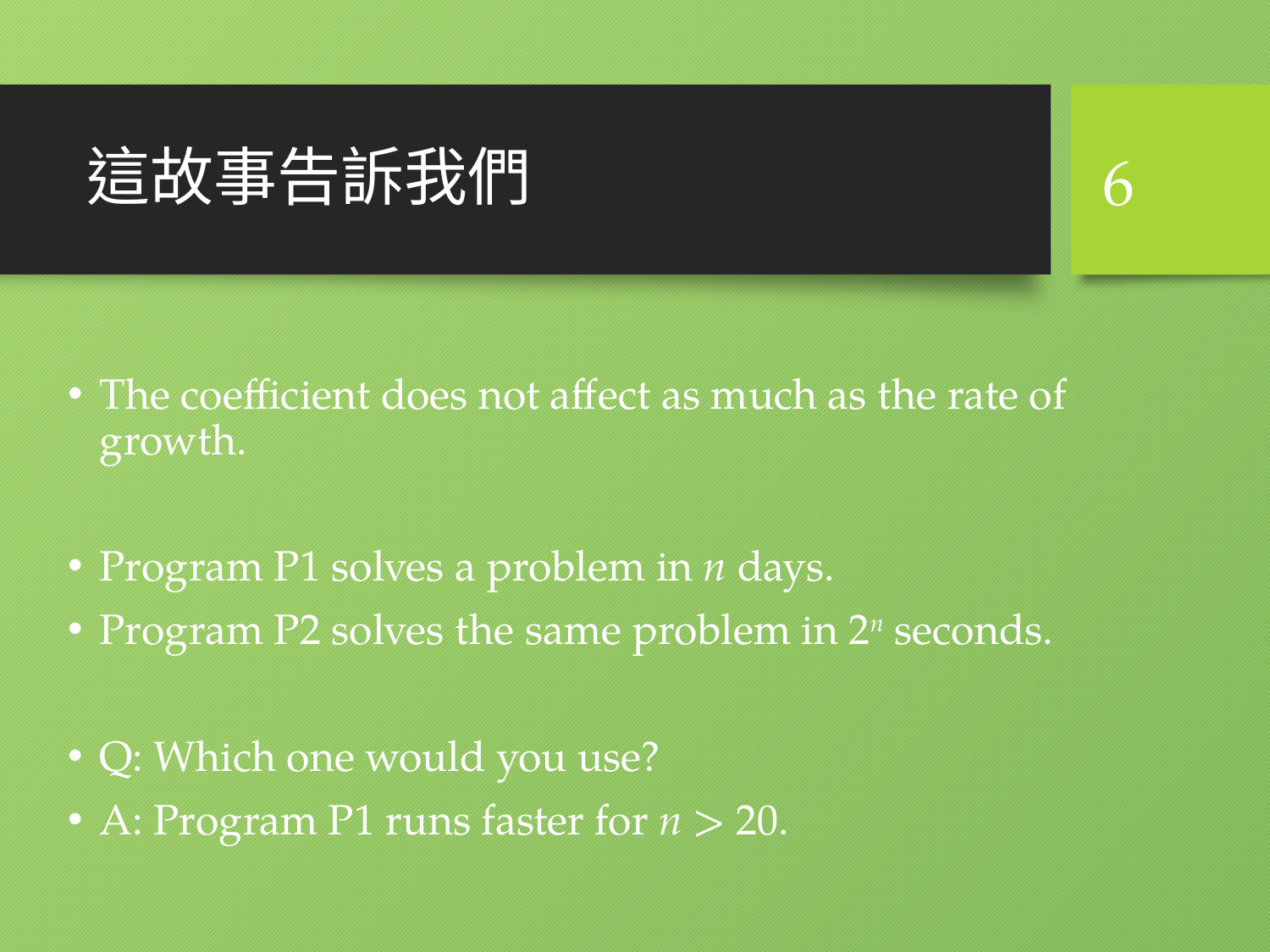

# 這故事告訴我們
6
The coefficient does not affect as much as the rate of growth.

Program P1 solves a problem in n days.
Program P2 solves the same problem in 2n seconds.

Q: Which one would you use?
A: Program P1 runs faster for n > 20.